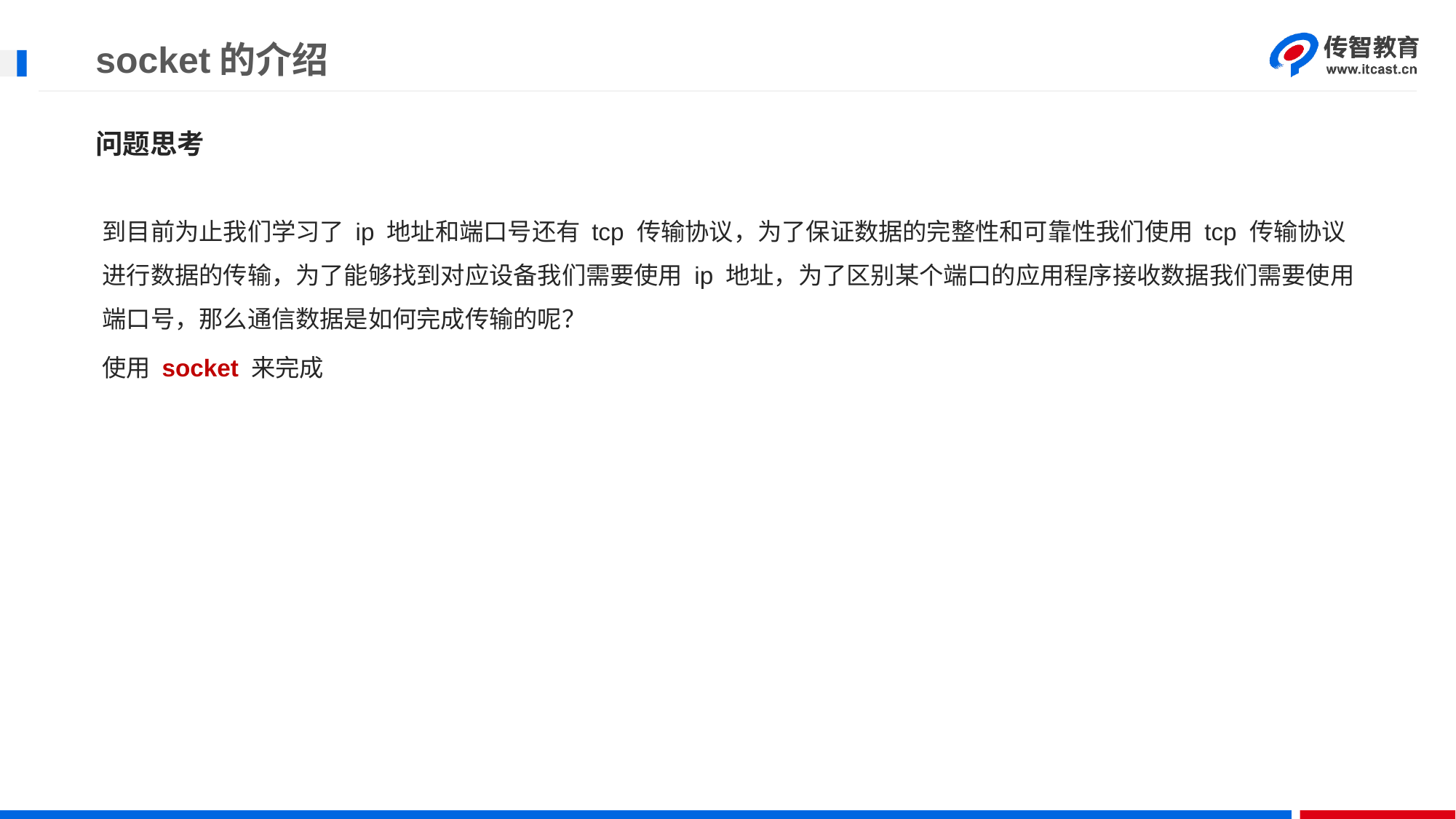

# socket的介绍
问题思考
到目前为止我们学习了 ip 地址和端口号还有 tcp 传输协议，为了保证数据的完整性和可靠性我们使用 tcp 传输协议进行数据的传输，为了能够找到对应设备我们需要使用 ip 地址，为了区别某个端口的应用程序接收数据我们需要使用端口号，那么通信数据是如何完成传输的呢？
使用 socket 来完成